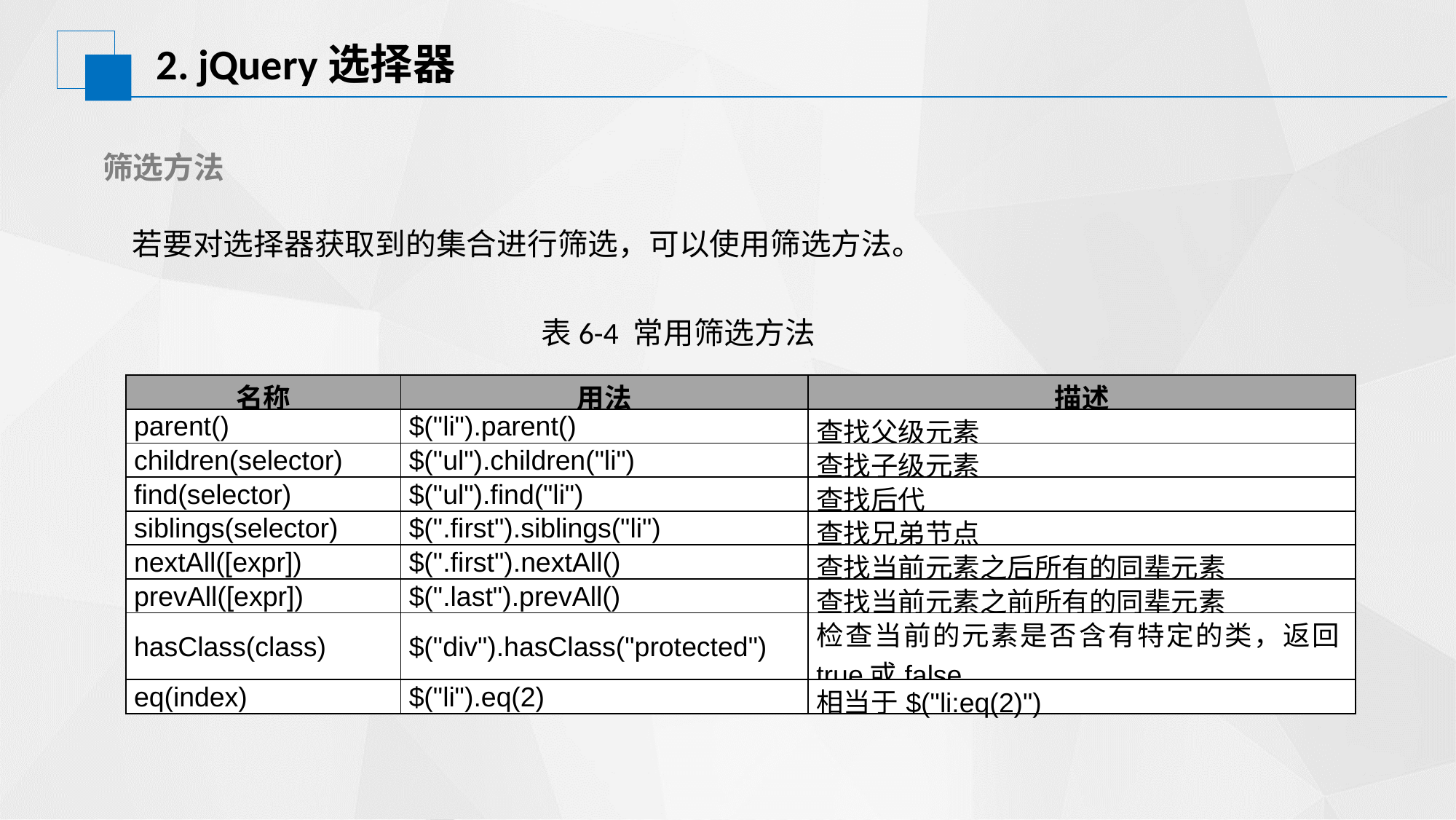

2. jQuery选择器
筛选方法
若要对选择器获取到的集合进行筛选，可以使用筛选方法。
表6-4 常用筛选方法
| 名称 | 用法 | 描述 |
| --- | --- | --- |
| parent() | $("li").parent() | 查找父级元素 |
| children(selector) | $("ul").children("li") | 查找子级元素 |
| find(selector) | $("ul").find("li") | 查找后代 |
| siblings(selector) | $(".first").siblings("li") | 查找兄弟节点 |
| nextAll([expr]) | $(".first").nextAll() | 查找当前元素之后所有的同辈元素 |
| prevAll([expr]) | $(".last").prevAll() | 查找当前元素之前所有的同辈元素 |
| hasClass(class) | $("div").hasClass("protected") | 检查当前的元素是否含有特定的类，返回true或false |
| eq(index) | $("li").eq(2) | 相当于$("li:eq(2)") |